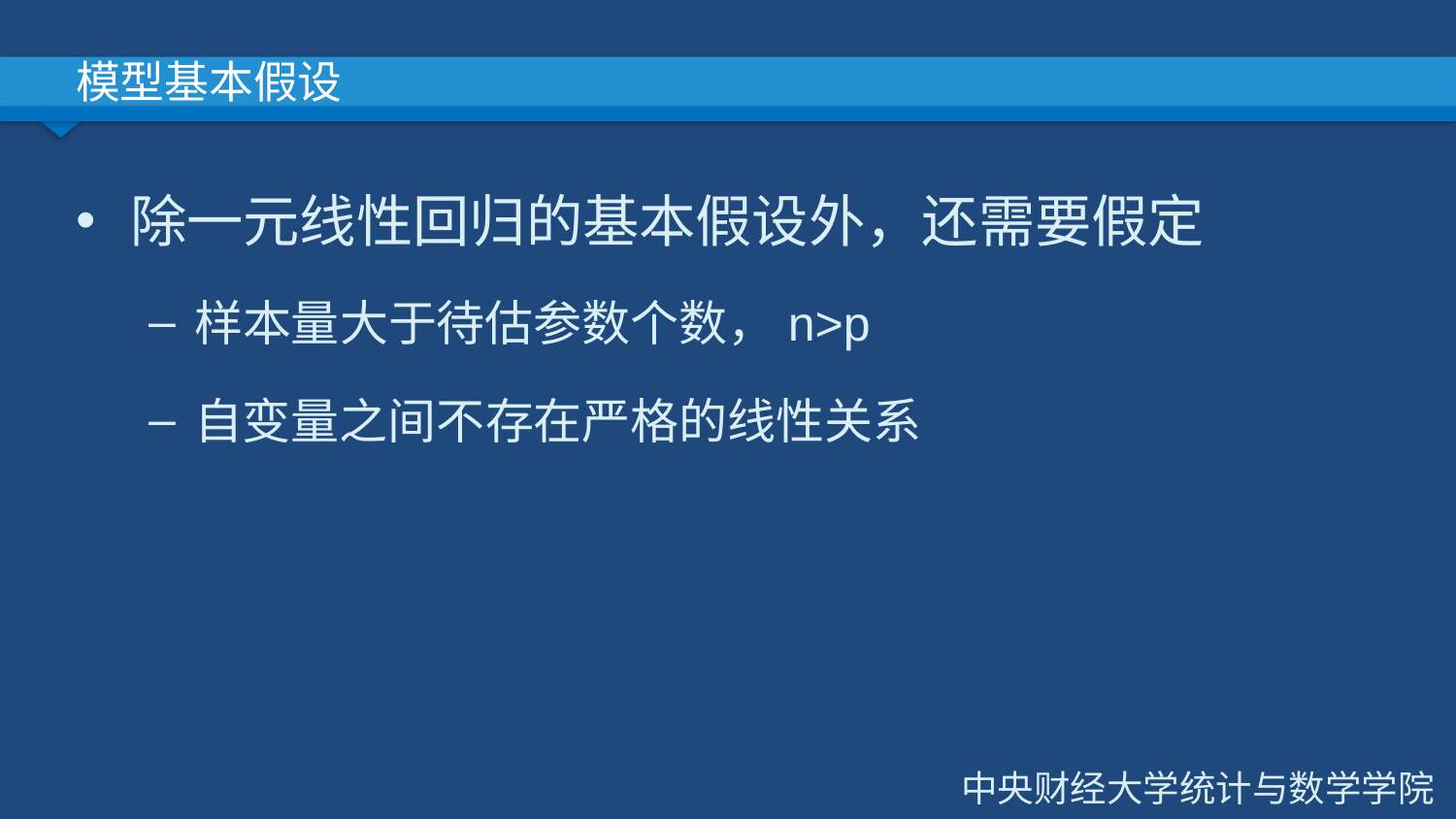

# 模型基本假设
除一元线性回归的基本假设外，还需要假定
样本量大于待估参数个数，n>p
自变量之间不存在严格的线性关系